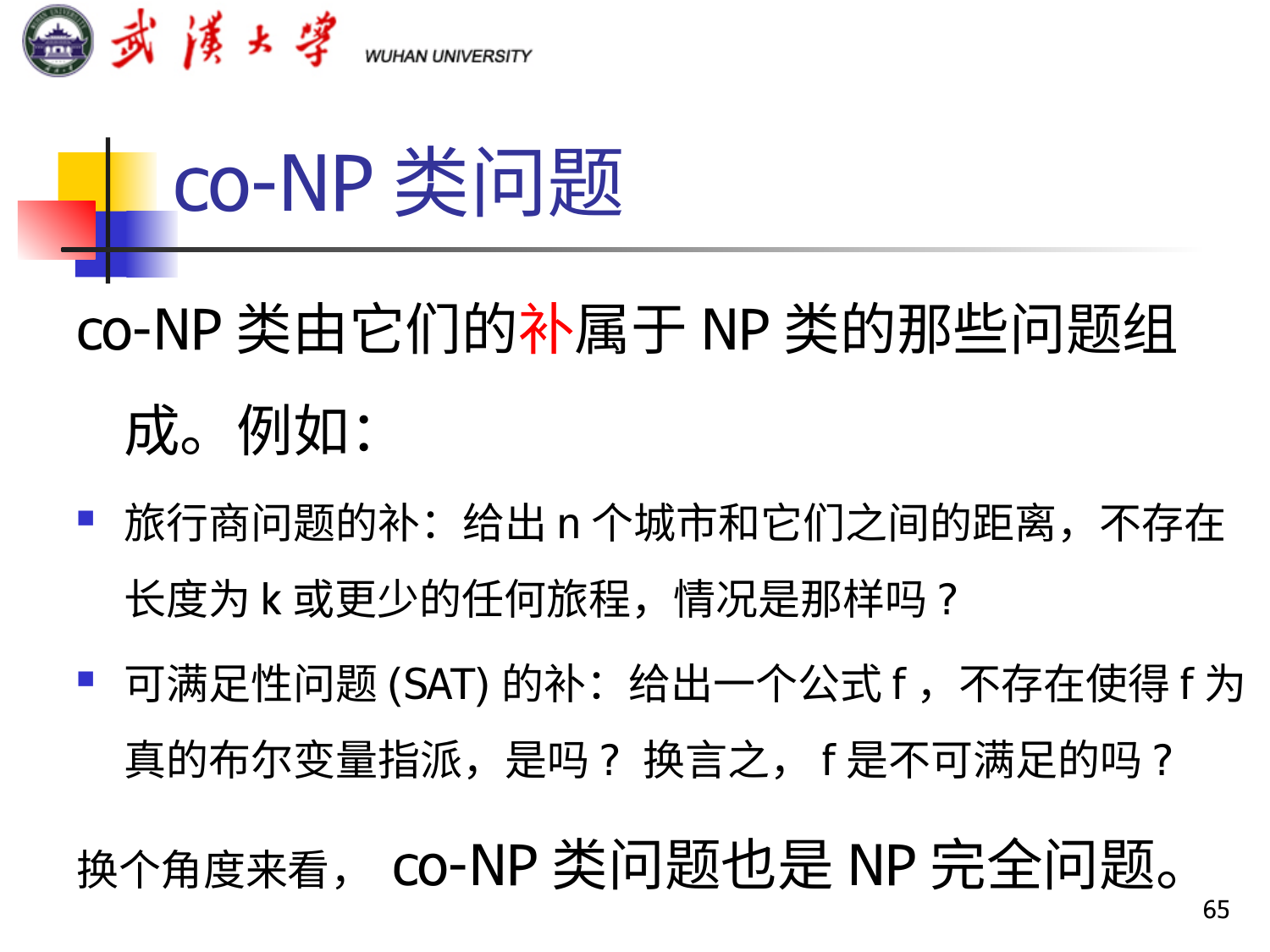

# co-NP类问题
co-NP类由它们的补属于NP类的那些问题组成。例如：
旅行商问题的补：给出n个城市和它们之间的距离，不存在长度为k或更少的任何旅程，情况是那样吗?
可满足性问题(SAT)的补：给出一个公式f，不存在使得f为真的布尔变量指派，是吗? 换言之，f是不可满足的吗?
换个角度来看， co-NP类问题也是NP完全问题。
65